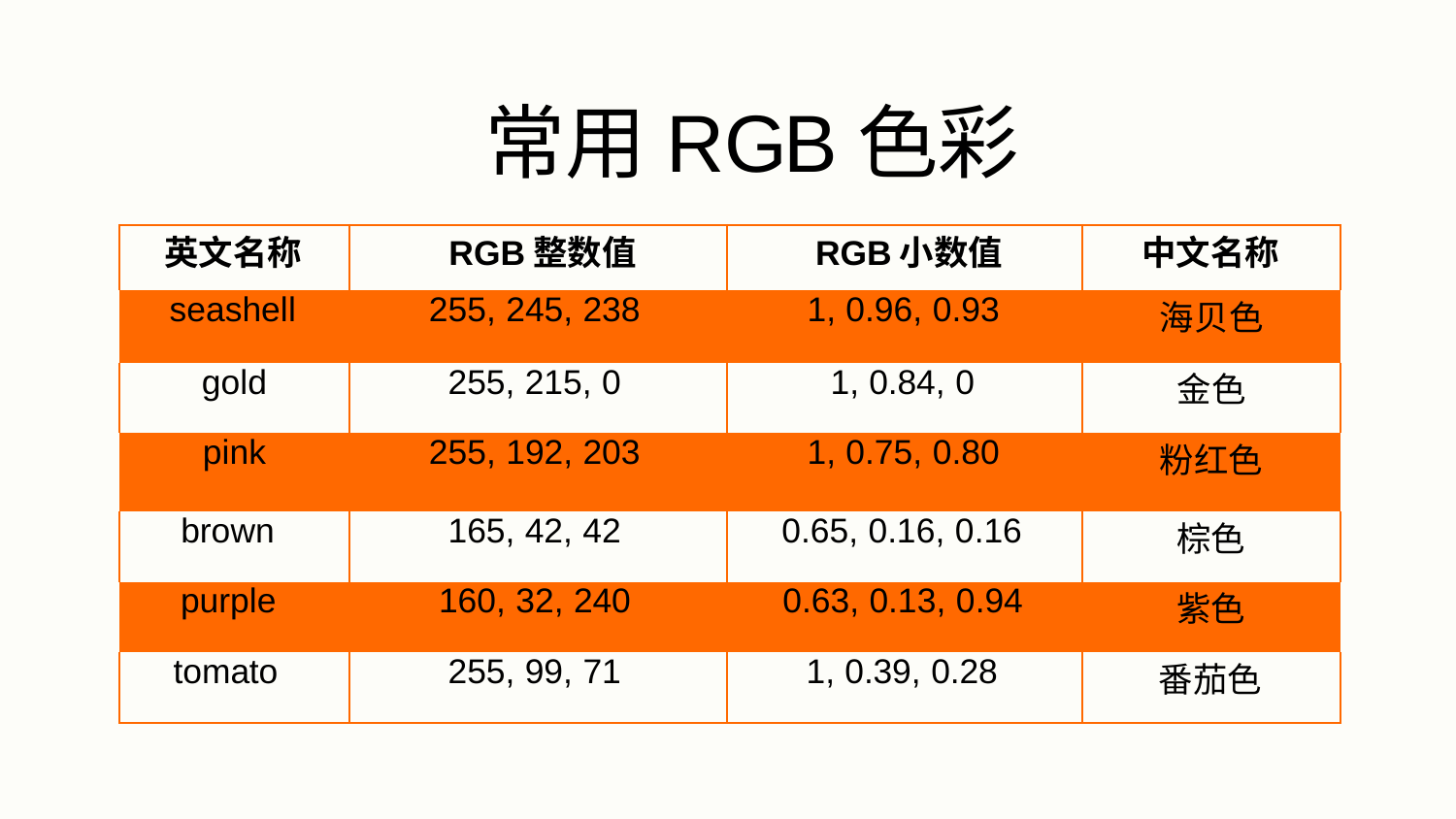

# 常用RGB色彩
| 英文名称 | RGB整数值 | RGB小数值 | 中文名称 |
| --- | --- | --- | --- |
| seashell | 255, 245, 238 | 1, 0.96, 0.93 | 海贝色 |
| gold | 255, 215, 0 | 1, 0.84, 0 | 金色 |
| pink | 255, 192, 203 | 1, 0.75, 0.80 | 粉红色 |
| brown | 165, 42, 42 | 0.65, 0.16, 0.16 | 棕色 |
| purple | 160, 32, 240 | 0.63, 0.13, 0.94 | 紫色 |
| tomato | 255, 99, 71 | 1, 0.39, 0.28 | 番茄色 |